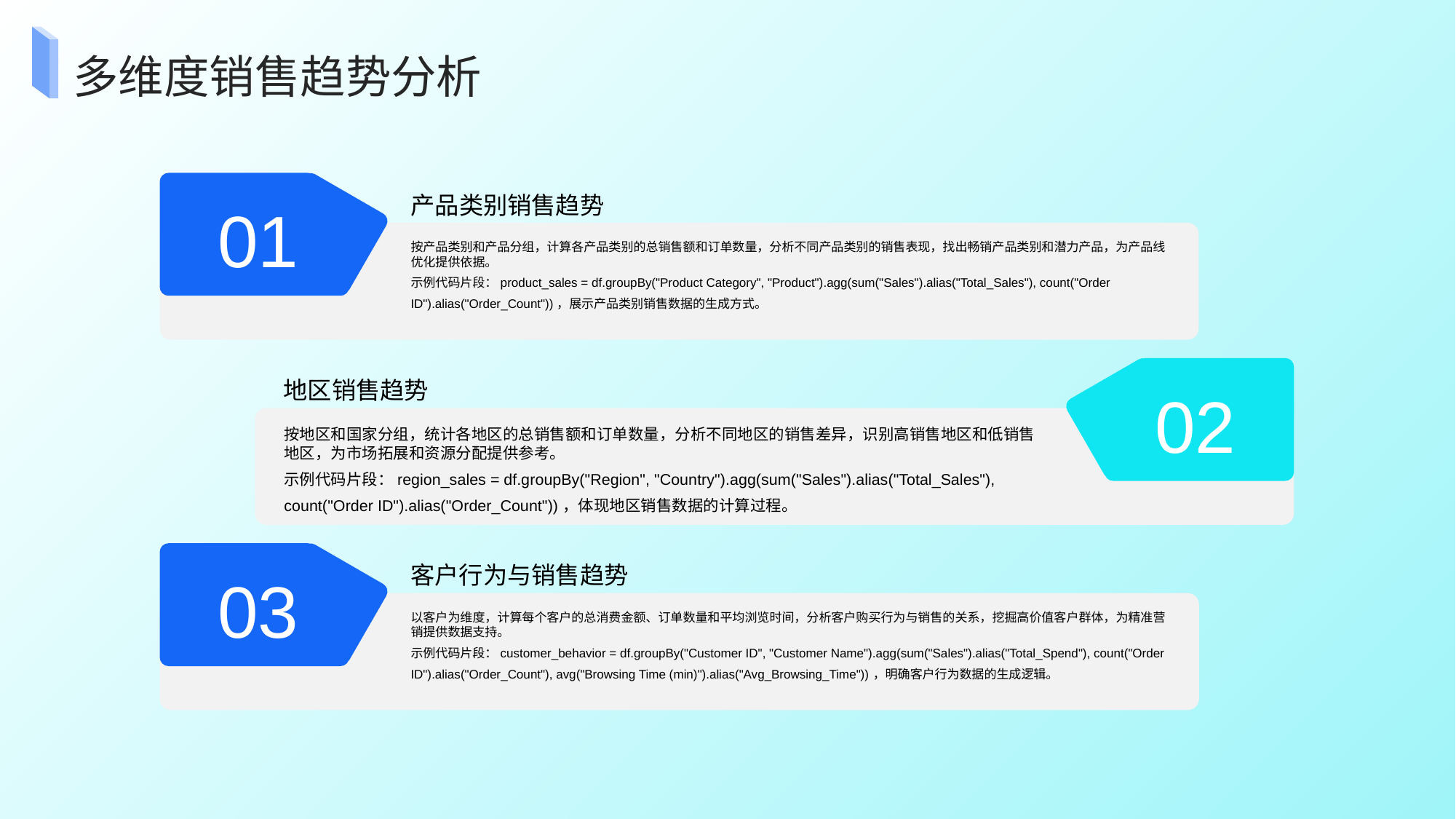

多维度销售趋势分析

产品类别销售趋势
01

按产品类别和产品分组，计算各产品类别的总销售额和订单数量，分析不同产品类别的销售表现，找出畅销产品类别和潜力产品，为产品线优化提供依据。
示例代码片段：product_sales = df.groupBy("Product Category", "Product").agg(sum("Sales").alias("Total_Sales"), count("Order ID").alias("Order_Count"))，展示产品类别销售数据的生成方式。

地区销售趋势
02

按地区和国家分组，统计各地区的总销售额和订单数量，分析不同地区的销售差异，识别高销售地区和低销售地区，为市场拓展和资源分配提供参考。
示例代码片段：region_sales = df.groupBy("Region", "Country").agg(sum("Sales").alias("Total_Sales"), count("Order ID").alias("Order_Count"))，体现地区销售数据的计算过程。

客户行为与销售趋势
03

以客户为维度，计算每个客户的总消费金额、订单数量和平均浏览时间，分析客户购买行为与销售的关系，挖掘高价值客户群体，为精准营销提供数据支持。
示例代码片段：customer_behavior = df.groupBy("Customer ID", "Customer Name").agg(sum("Sales").alias("Total_Spend"), count("Order ID").alias("Order_Count"), avg("Browsing Time (min)").alias("Avg_Browsing_Time"))，明确客户行为数据的生成逻辑。